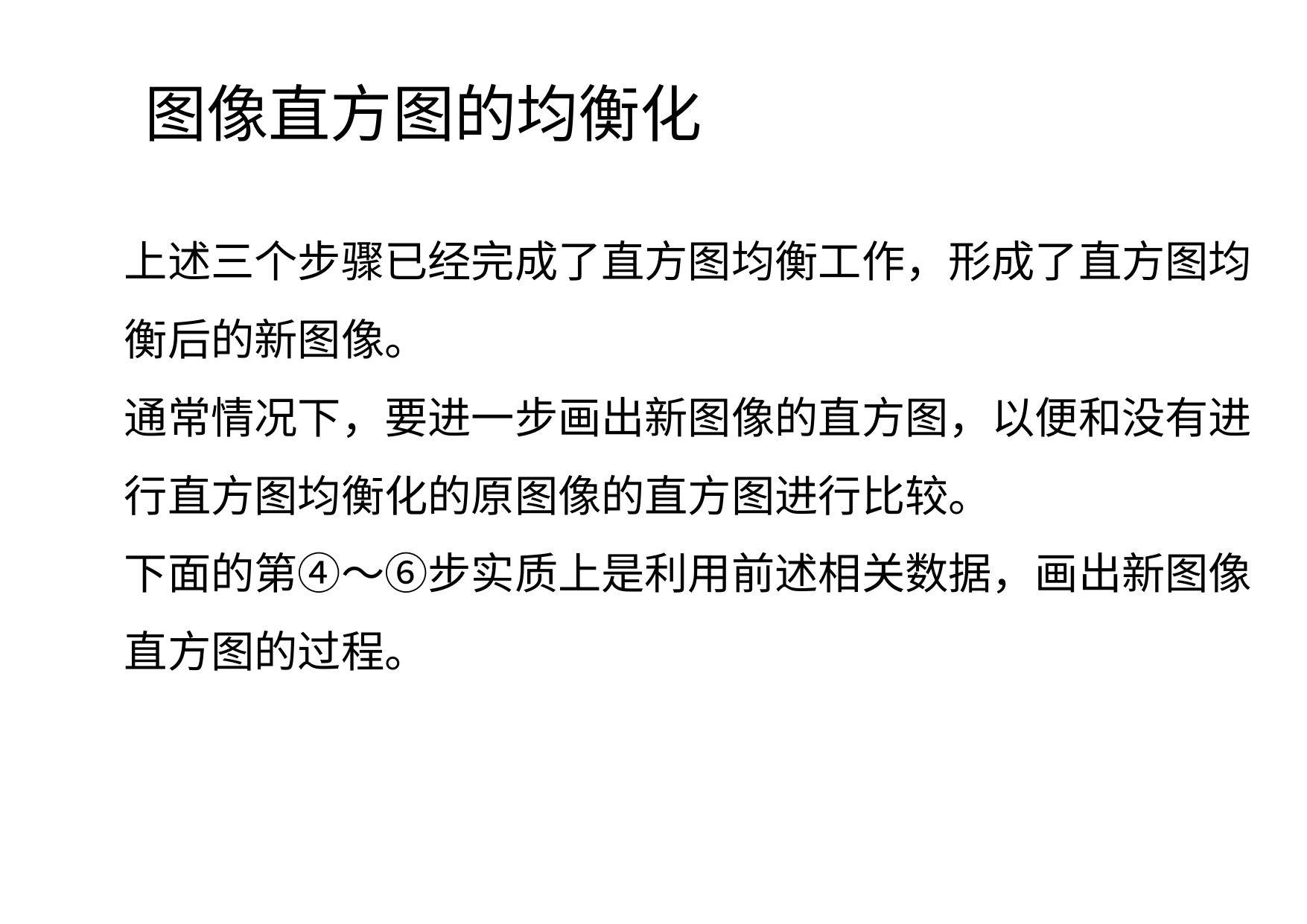

图像直方图的均衡化
上述三个步骤已经完成了直方图均衡工作，形成了直方图均衡后的新图像。
通常情况下，要进一步画出新图像的直方图，以便和没有进行直方图均衡化的原图像的直方图进行比较。
下面的第④～⑥步实质上是利用前述相关数据，画出新图像直方图的过程。